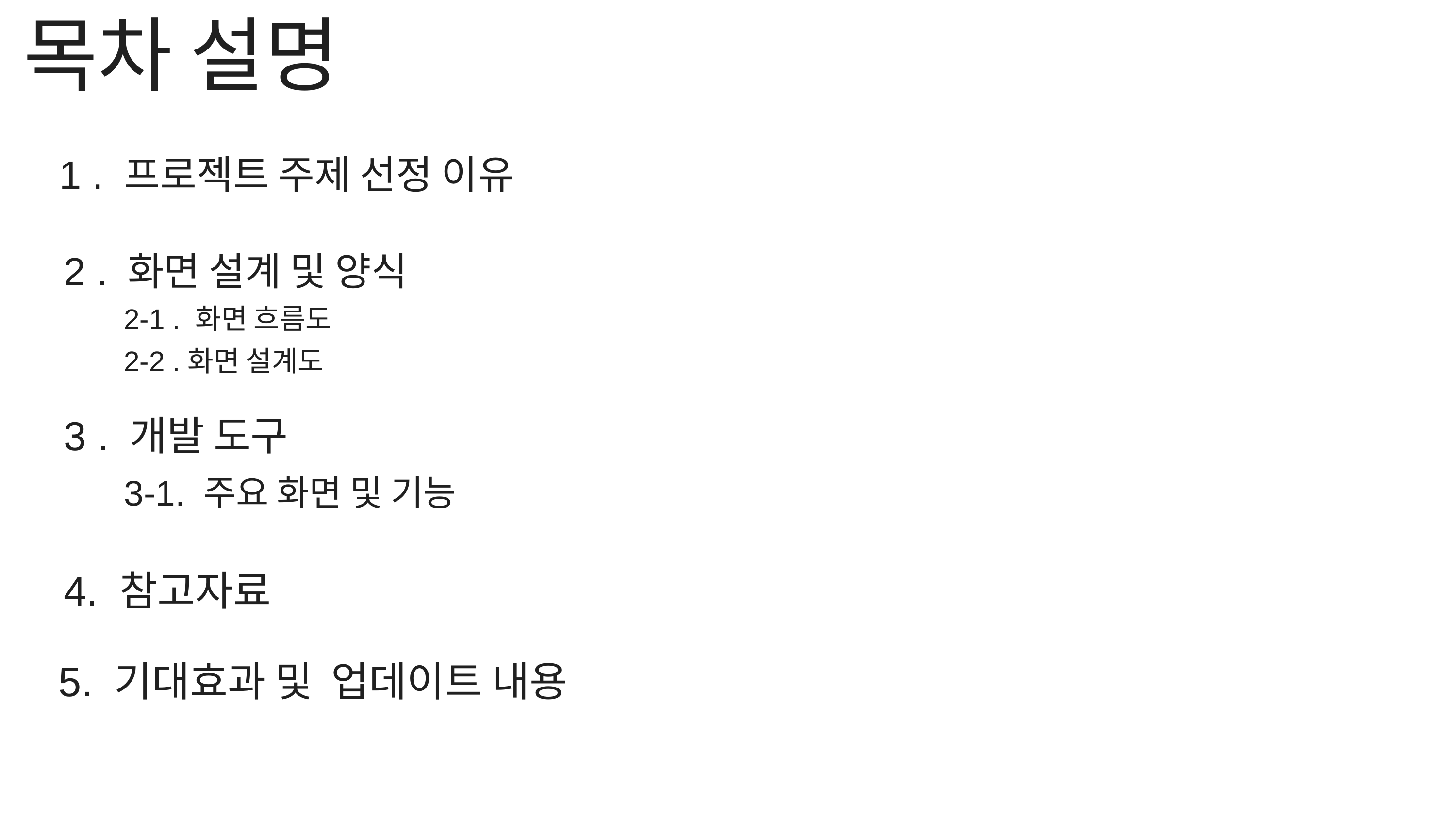

목차 설명
1 . 프로젝트 주제 선정 이유
2 . 화면 설계 및 양식
2-1 . 화면 흐름도
2-2 .화면 설계도
3 . 개발 도구
3-1. 주요 화면 및 기능
4. 참고자료
5. 기대효과 및  업데이트 내용